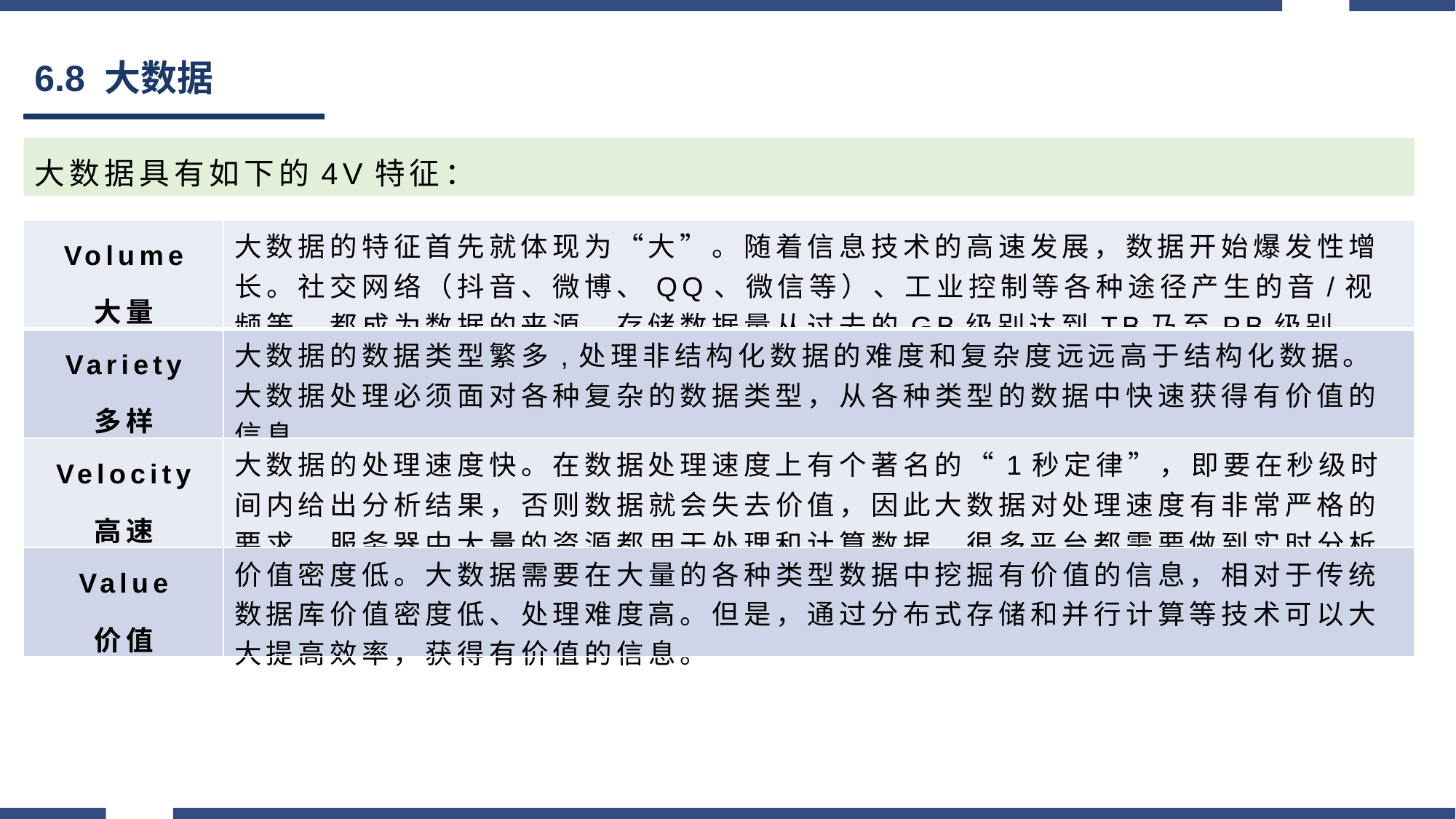

# 6.8 大数据
大数据具有如下的4V特征：
| Volume 大量 | 大数据的特征首先就体现为“大”。随着信息技术的高速发展，数据开始爆发性增长。社交网络（抖音、微博、QQ、微信等）、工业控制等各种途径产生的音/视频等，都成为数据的来源。存储数据量从过去的GB级别达到TB乃至PB级别。 |
| --- | --- |
| Variety 多样 | 大数据的数据类型繁多,处理非结构化数据的难度和复杂度远远高于结构化数据。大数据处理必须面对各种复杂的数据类型，从各种类型的数据中快速获得有价值的信息。 |
| Velocity 高速 | 大数据的处理速度快。在数据处理速度上有个著名的“1秒定律”，即要在秒级时间内给出分析结果，否则数据就会失去价值，因此大数据对处理速度有非常严格的要求，服务器中大量的资源都用于处理和计算数据，很多平台都需要做到实时分析。 |
| Value 价值 | 价值密度低。大数据需要在大量的各种类型数据中挖掘有价值的信息，相对于传统数据库价值密度低、处理难度高。但是，通过分布式存储和并行计算等技术可以大大提高效率，获得有价值的信息。 |